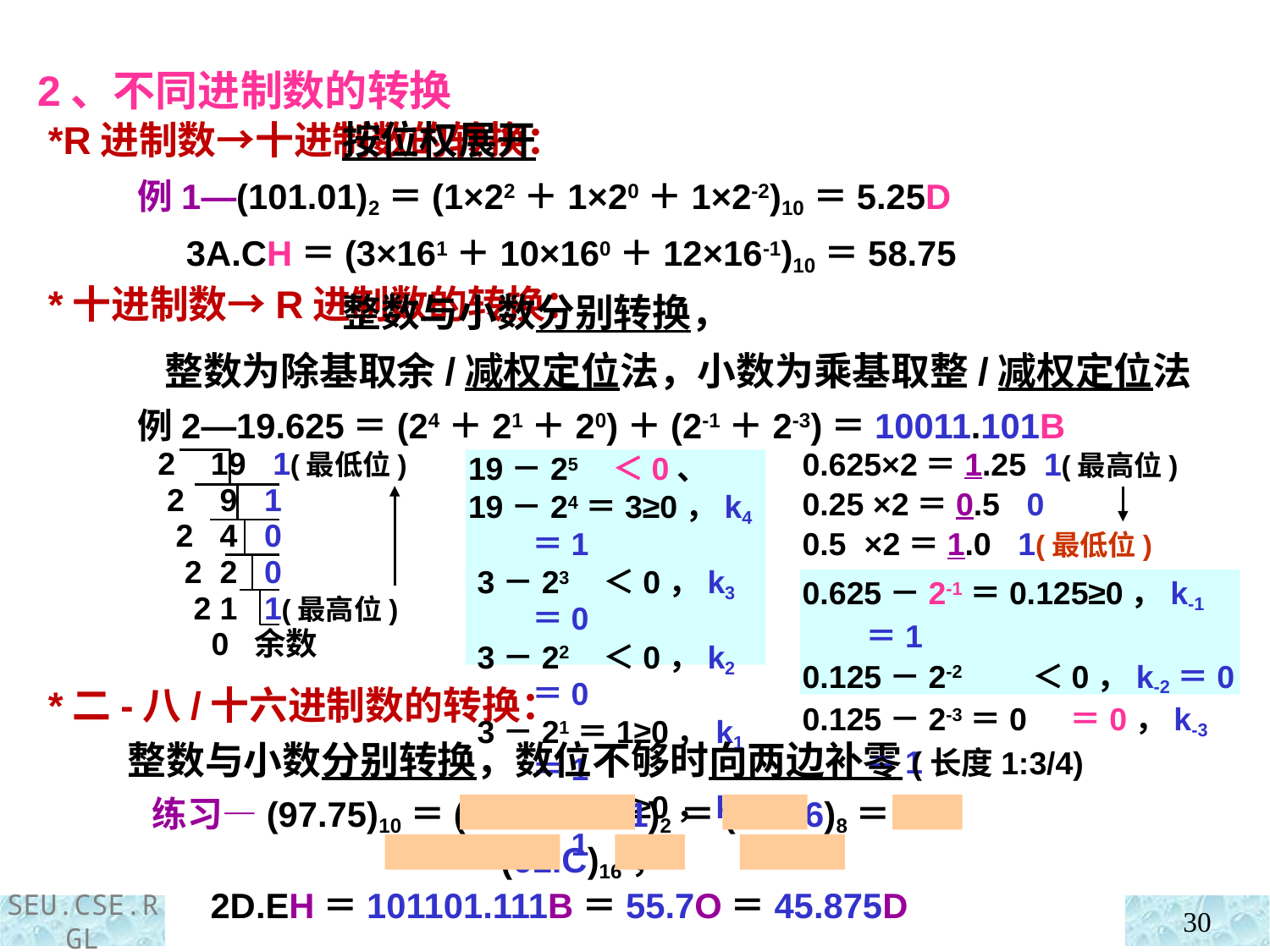

2、不同进制数的转换
                      按位权展开
例1—(101.01)2＝(1×22＋1×20＋1×2-2)10＝5.25D
     3A.CH＝(3×161＋10×160＋12×16-1)10＝58.75
                      整数与小数分别转换，
  整数为除基取余/减权定位法，小数为乘基取整/减权定位法
例2—19.625＝(24＋21＋20)＋(2-1＋2-3)＝10011.101B
 *R进制数→十进制数的转换：

 *十进制数→R进制数的转换：

 *二-八/十六进制数的转换：

0.625×2＝1.25  1(最高位)
0.25 ×2＝0.5   0
0.5  ×2＝1.0   1(最低位)
2    19   1(最低位)
 2    9   1
  2   4   0
   2  2   0
    2 1   1(最高位)
      0  余数
19－25   ＜0、
19－24＝3≥0，k4＝1
 3－23   ＜0，k3＝0
 3－22   ＜0，k2＝0
 3－21＝1≥0，k1＝1
 1－20＝0≥0，k0＝1
0.625－2-1＝0.125≥0，k-1＝1
0.125－2-2       ＜0，k-2＝0
0.125－2-3＝0    ＝0，k-3＝1
整数与小数分别转换，数位不够时向两边补零(长度1:3/4)
练习—(97.75)10＝(1100001.11)2＝(141.6)8＝(61.C)16，
      2D.EH＝101101.111B＝55.7O＝45.875D

30